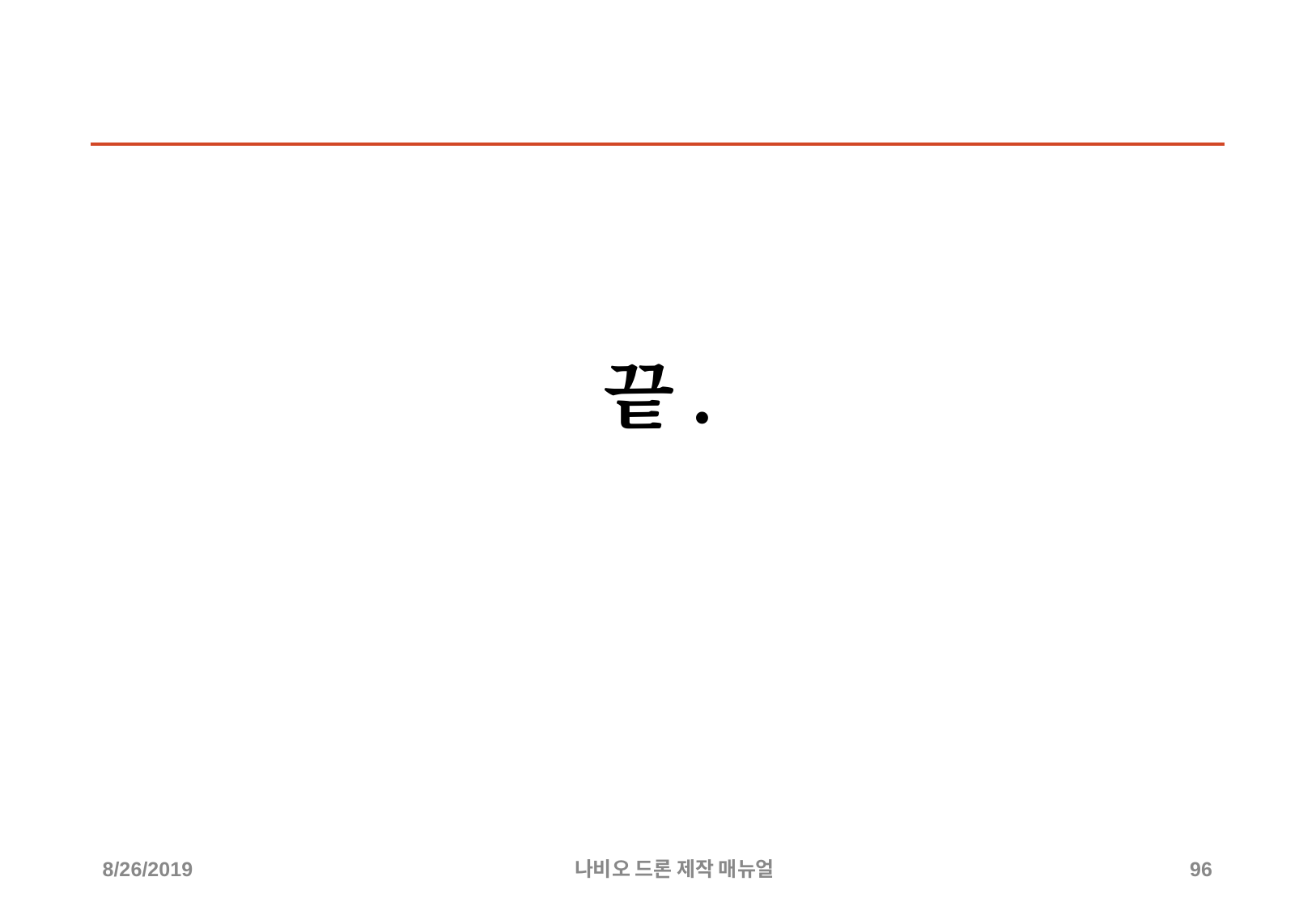

# 끝.
8/26/2019
나비오 드론 제작 매뉴얼
96